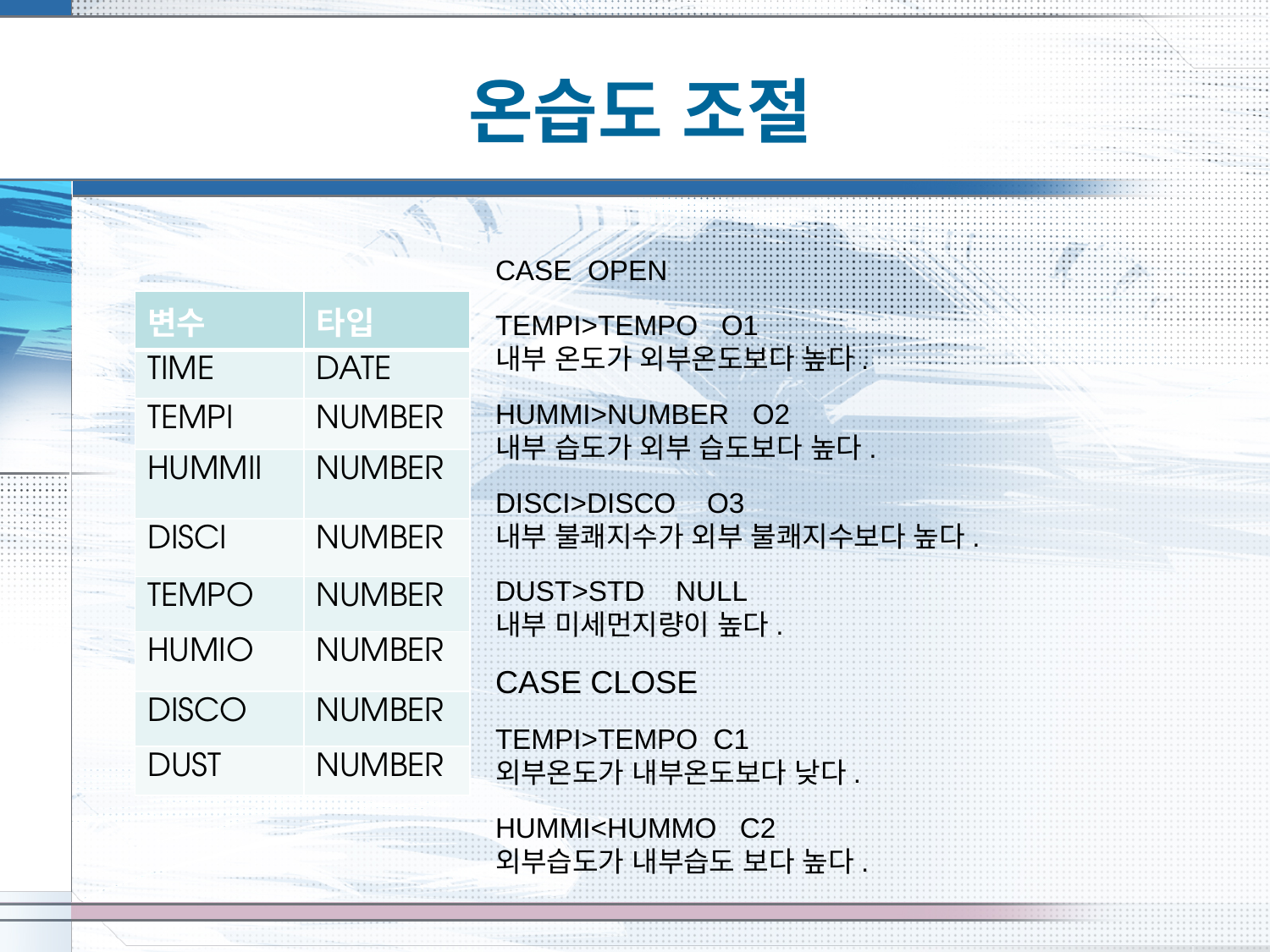

# 온습도 조절
CASE  OPEN

TEMPI>TEMPO   O1
내부 온도가 외부온도보다 높다.

HUMMI>NUMBER   O2
내부 습도가 외부 습도보다 높다.

DISCI>DISCO    O3
내부 불쾌지수가 외부 불쾌지수보다 높다.

DUST>STD    NULL
내부 미세먼지량이 높다.

CASE CLOSE

TEMPI>TEMPO  C1
외부온도가 내부온도보다 낮다.

HUMMI<HUMMO   C2
외부습도가 내부습도 보다 높다.
| 변수 | 타입 |
| --- | --- |
| TIME | DATE |
| TEMPI | NUMBER |
| HUMMII | NUMBER |
| DISCI | NUMBER |
| TEMPO | NUMBER |
| HUMIO | NUMBER |
| DISCO | NUMBER |
| DUST | NUMBER |